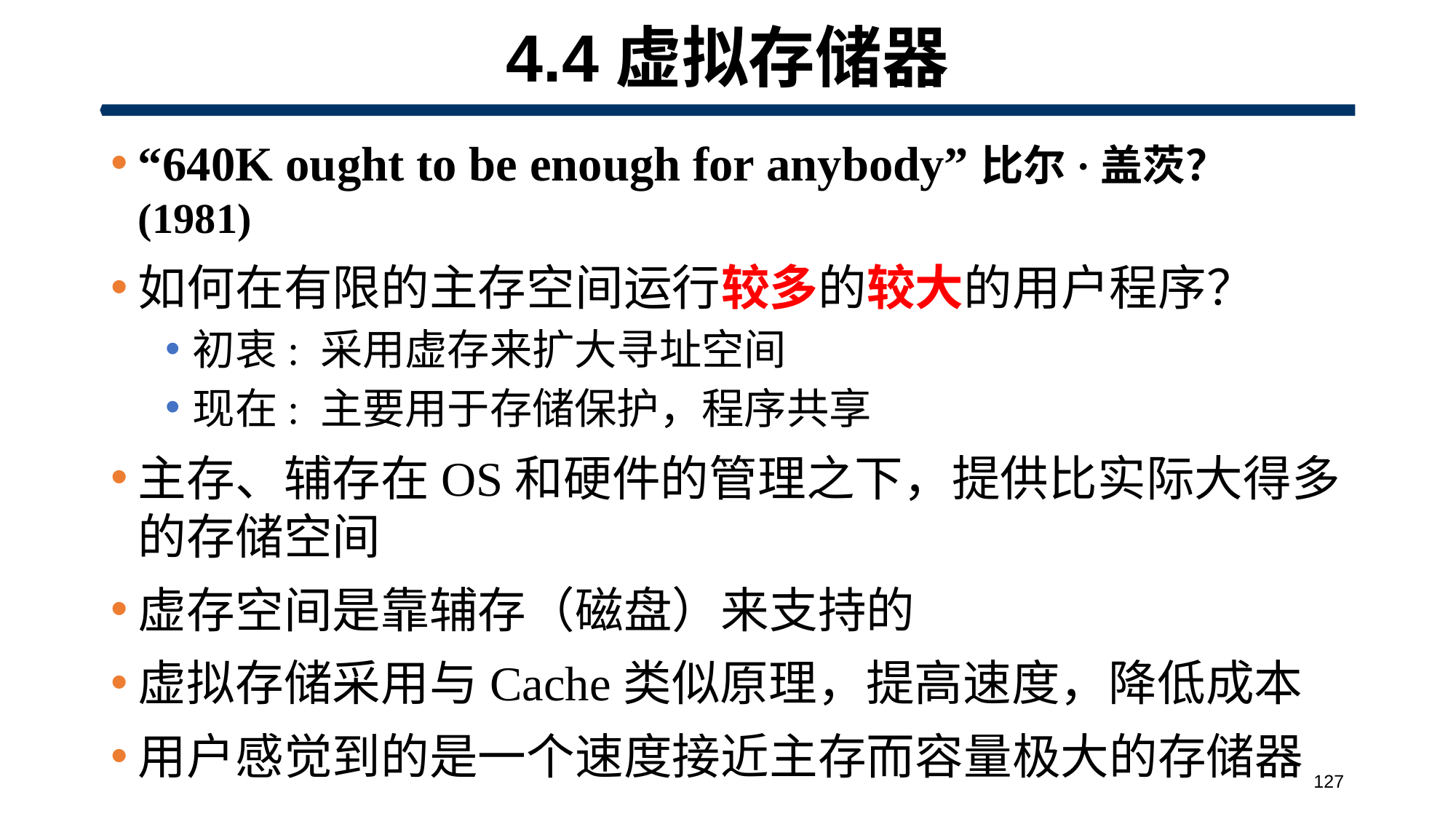

# 4.4虚拟存储器
“640K ought to be enough for anybody”比尔·盖茨？(1981)
如何在有限的主存空间运行较多的较大的用户程序？
初衷: 采用虚存来扩大寻址空间
现在: 主要用于存储保护，程序共享
主存、辅存在OS和硬件的管理之下，提供比实际大得多的存储空间
虚存空间是靠辅存（磁盘）来支持的
虚拟存储采用与Cache类似原理，提高速度，降低成本
用户感觉到的是一个速度接近主存而容量极大的存储器
127